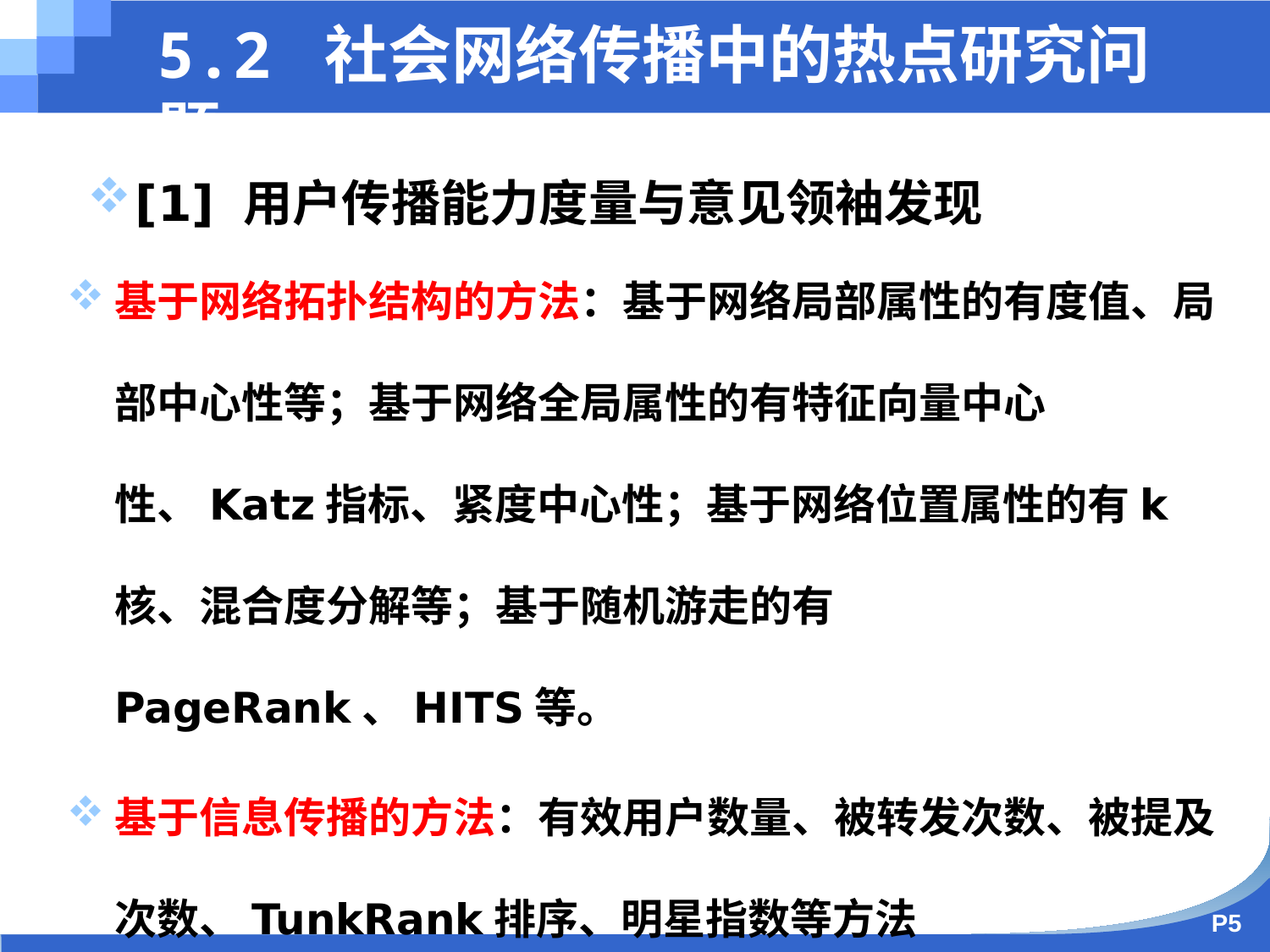

5.2 社会网络传播中的热点研究问题
[1] 用户传播能力度量与意见领袖发现
基于网络拓扑结构的方法：基于网络局部属性的有度值、局部中心性等；基于网络全局属性的有特征向量中心性、Katz指标、紧度中心性；基于网络位置属性的有k核、混合度分解等；基于随机游走的有PageRank、HITS等。
基于信息传播的方法：有效用户数量、被转发次数、被提及次数、TunkRank排序、明星指数等方法
P5